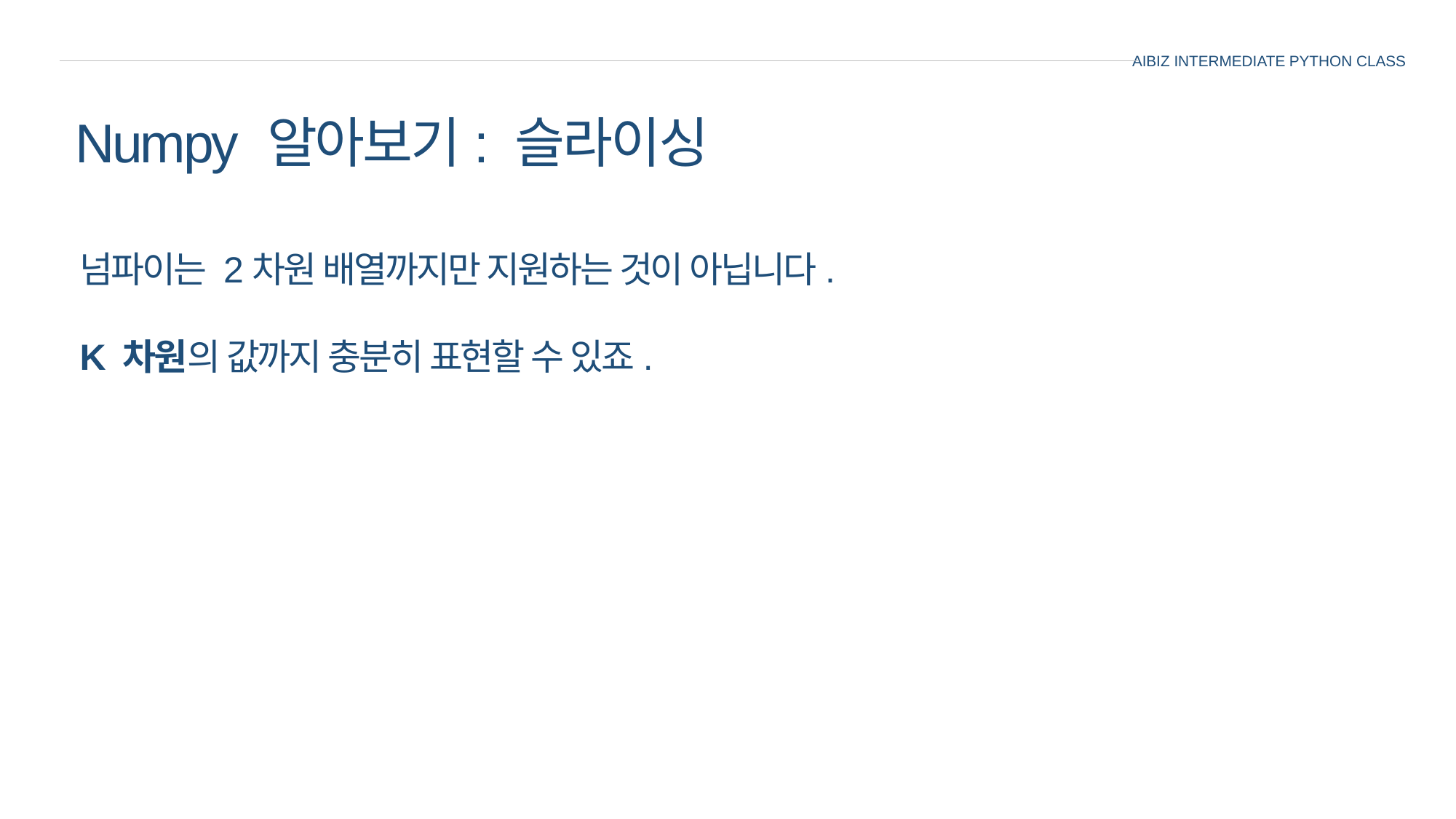

AIBIZ INTERMEDIATE PYTHON CLASS
Numpy 알아보기: 슬라이싱
넘파이는 2차원 배열까지만 지원하는 것이 아닙니다.

K 차원의 값까지 충분히 표현할 수 있죠.